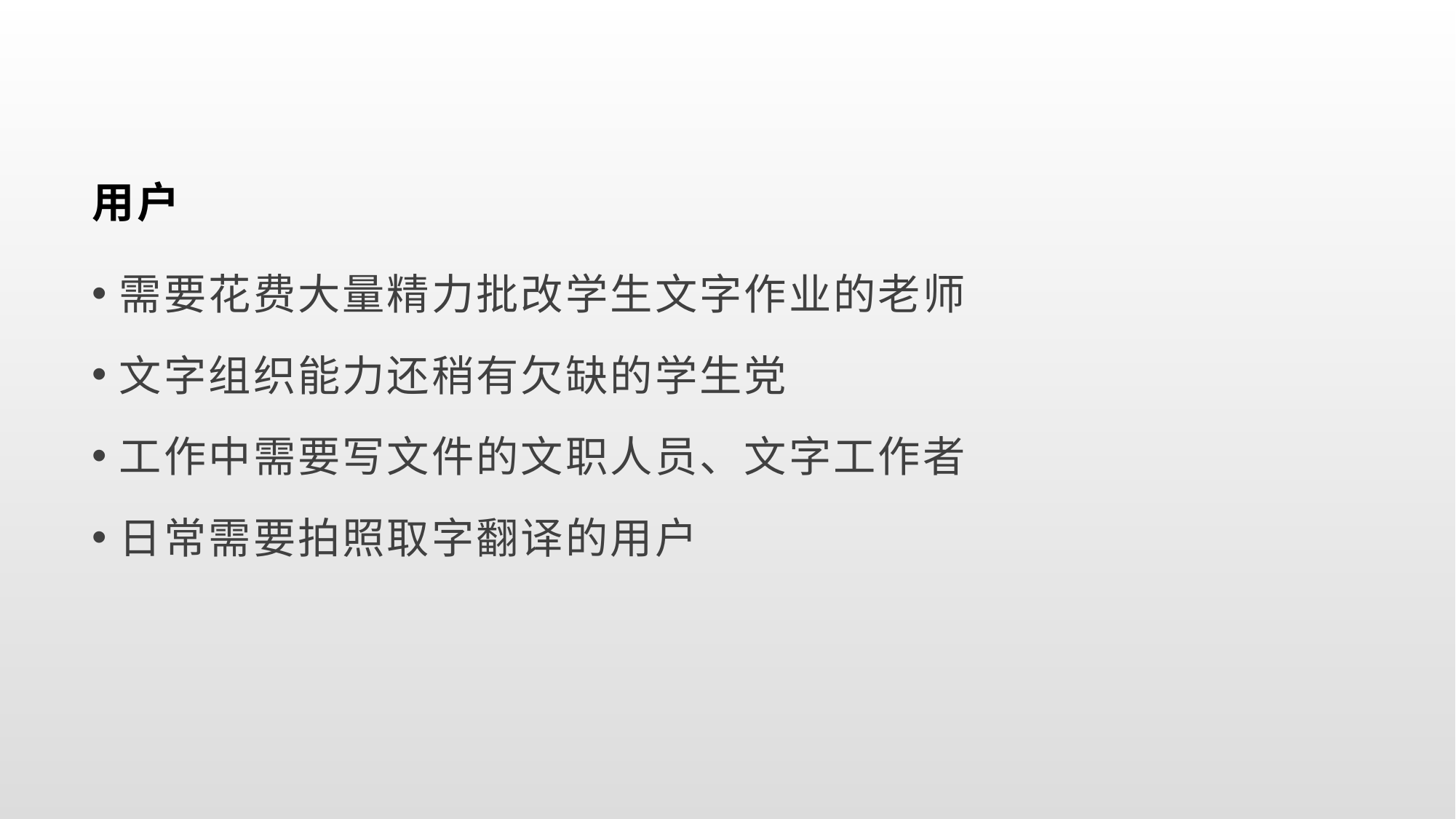

# 用户
需要花费大量精力批改学生文字作业的老师
文字组织能力还稍有欠缺的学生党
工作中需要写文件的文职人员、文字工作者
日常需要拍照取字翻译的用户